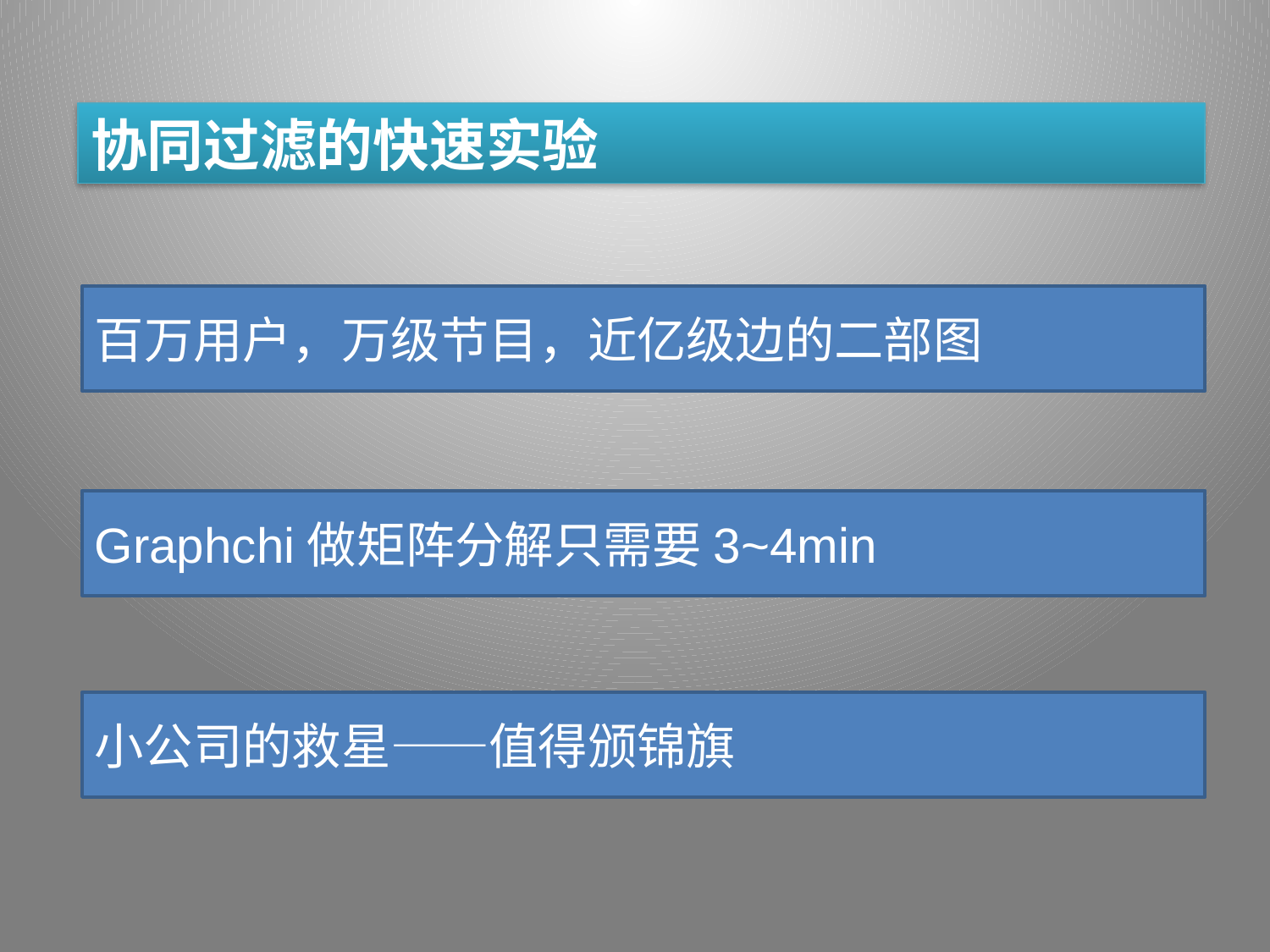

协同过滤的快速实验
百万用户，万级节目，近亿级边的二部图
Graphchi做矩阵分解只需要3~4min
小公司的救星——值得颁锦旗